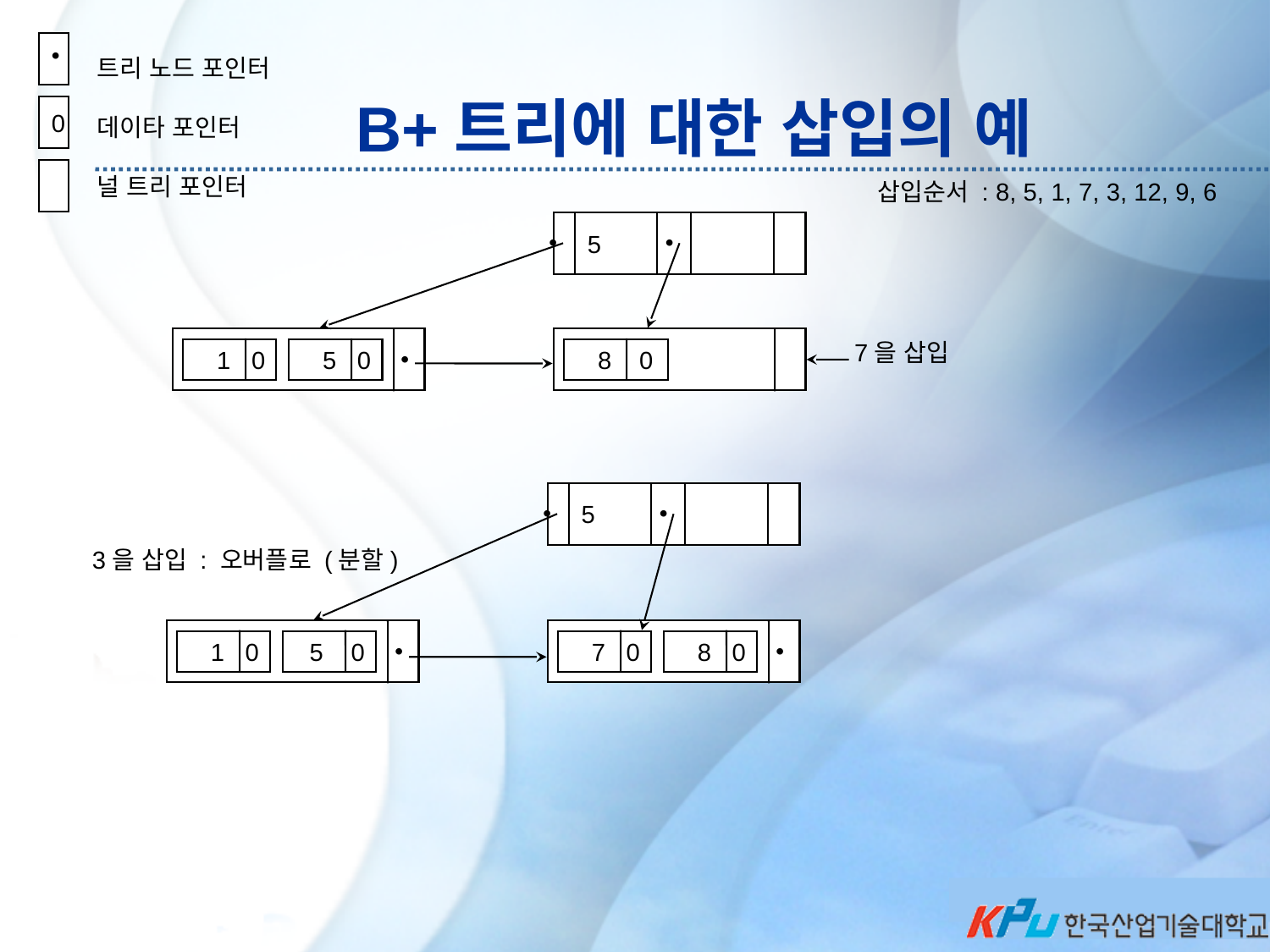

트리 노드 포인터

데이타 포인터

널 트리 포인터
B+트리에 대한 삽입의 예
0

삽입순서 : 8, 5, 1, 7, 3, 12, 9, 6

5

7을 삽입

   1   0
   5   0
   8    0

5

   1   0
  5    0
   7   0
   8   0

3을 삽입 : 오버플로 (분할)